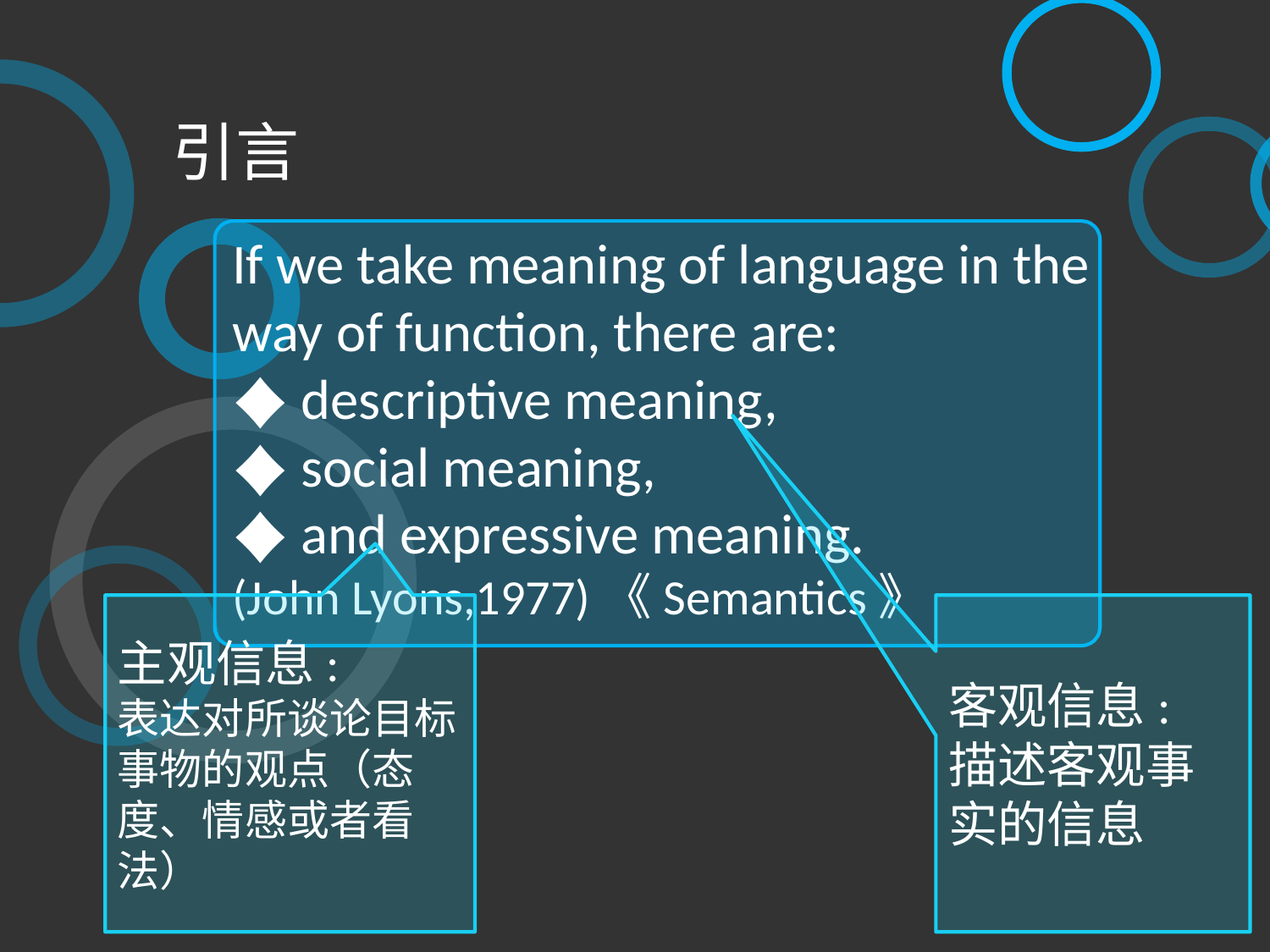

引言

If we take meaning of language in the way of function, there are:
♦ descriptive meaning,
♦ social meaning,
♦ and expressive meaning.
(John Lyons,1977)《Semantics》

主观信息:
表达对所谈论目标事物的观点（态度、情感或者看法）
客观信息:
描述客观事实的信息